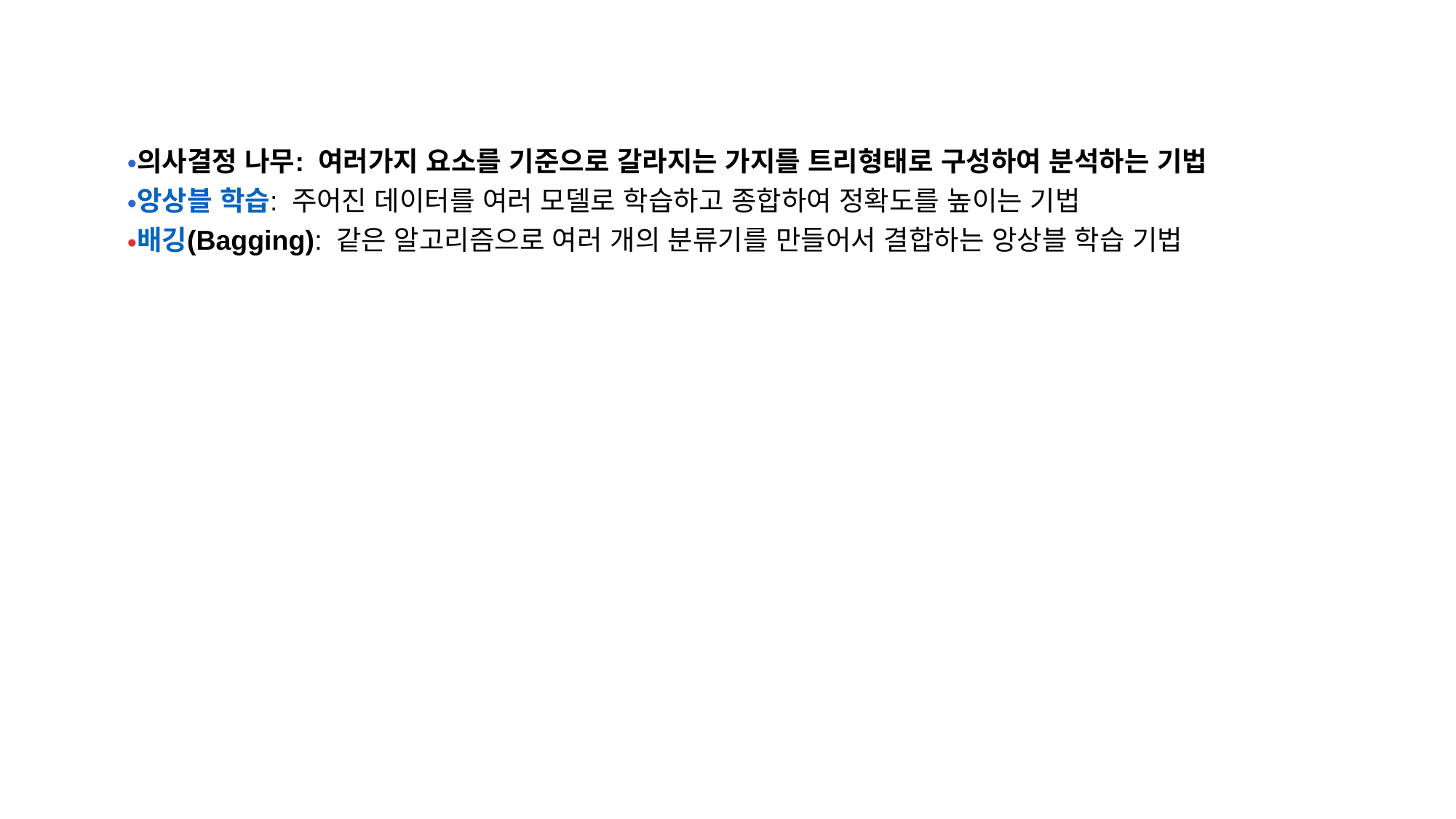

의사결정 나무: 여러가지 요소를 기준으로 갈라지는 가지를 트리형태로 구성하여 분석하는 기법
앙상블 학습: 주어진 데이터를 여러 모델로 학습하고 종합하여 정확도를 높이는 기법
배깅(Bagging): 같은 알고리즘으로 여러 개의 분류기를 만들어서 결합하는 앙상블 학습 기법